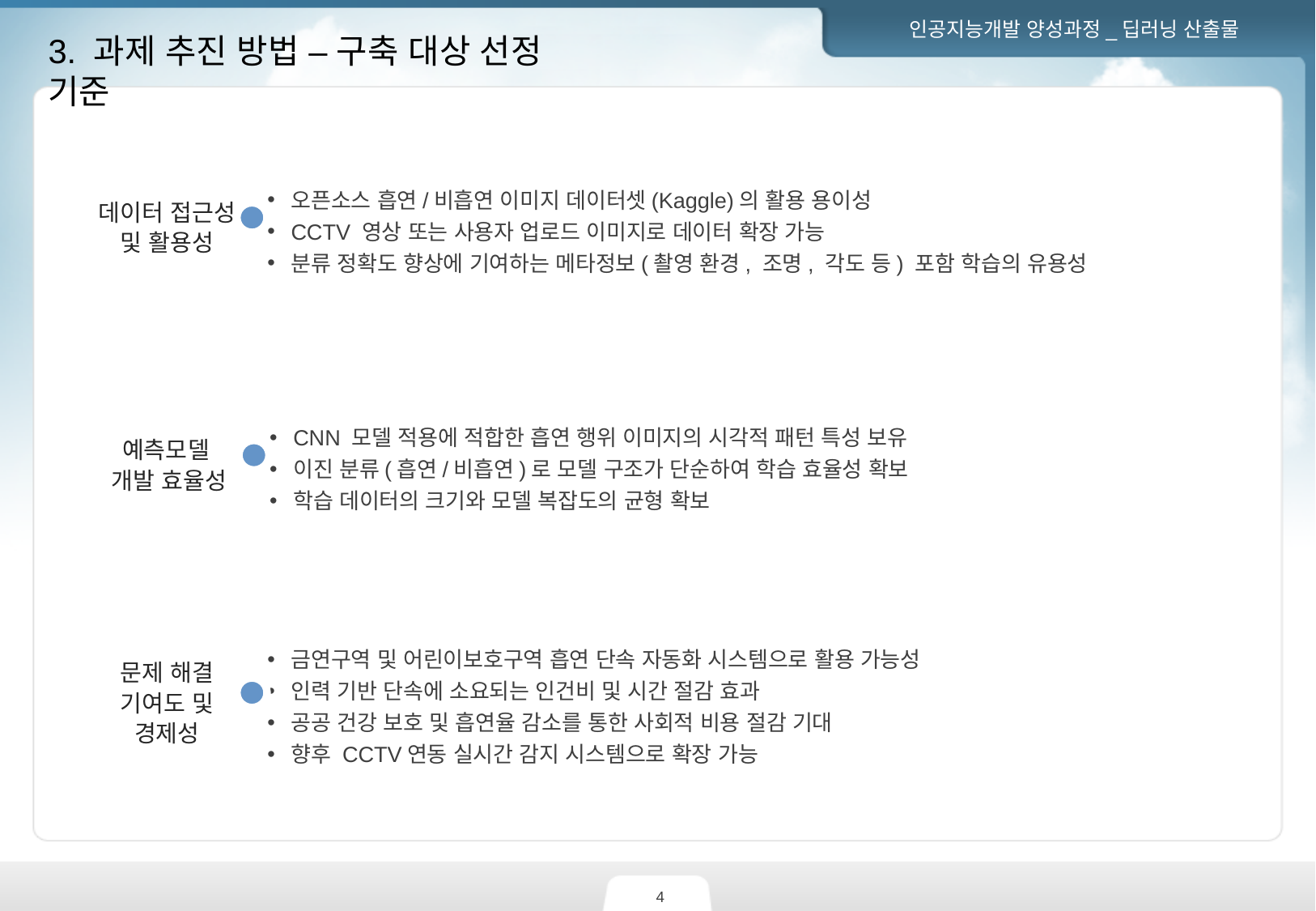

3. 과제 추진 방법 – 구축 대상 선정 기준
데이터 접근성
및 활용성
오픈소스 흡연/비흡연 이미지 데이터셋(Kaggle)의 활용 용이성
CCTV 영상 또는 사용자 업로드 이미지로 데이터 확장 가능
분류 정확도 향상에 기여하는 메타정보(촬영 환경, 조명, 각도 등) 포함 학습의 유용성

예측모델
개발 효율성
CNN 모델 적용에 적합한 흡연 행위 이미지의 시각적 패턴 특성 보유
이진 분류(흡연/비흡연)로 모델 구조가 단순하여 학습 효율성 확보
학습 데이터의 크기와 모델 복잡도의 균형 확보

문제 해결
기여도 및
경제성
금연구역 및 어린이보호구역 흡연 단속 자동화 시스템으로 활용 가능성
인력 기반 단속에 소요되는 인건비 및 시간 절감 효과
공공 건강 보호 및 흡연율 감소를 통한 사회적 비용 절감 기대
향후 CCTV연동 실시간 감지 시스템으로 확장 가능